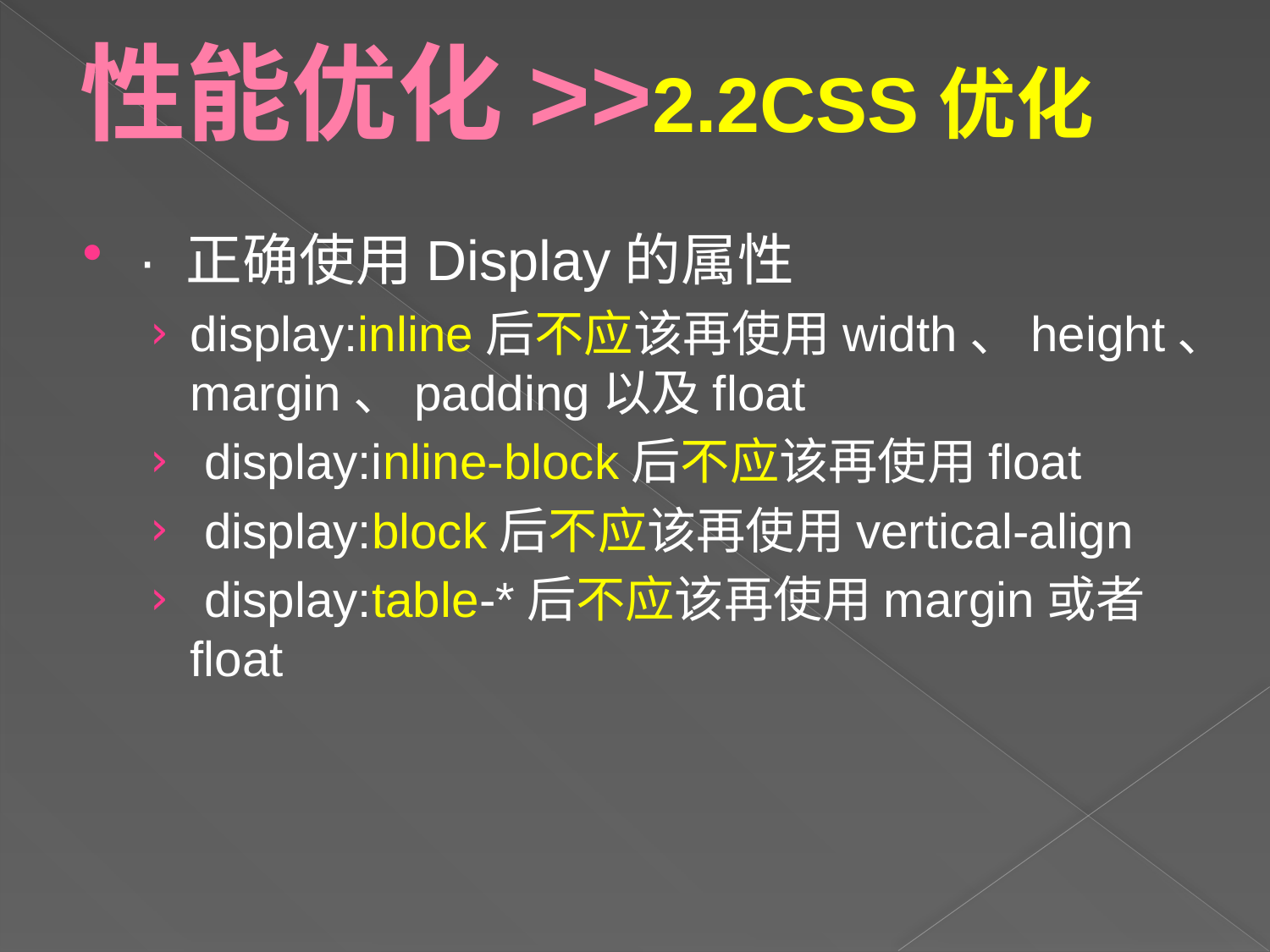

# 性能优化>>2.2CSS优化
· 正确使用Display的属性
display:inline后不应该再使用width、height、margin、padding以及float
 display:inline-block后不应该再使用float
 display:block后不应该再使用vertical-align
 display:table-*后不应该再使用margin或者float